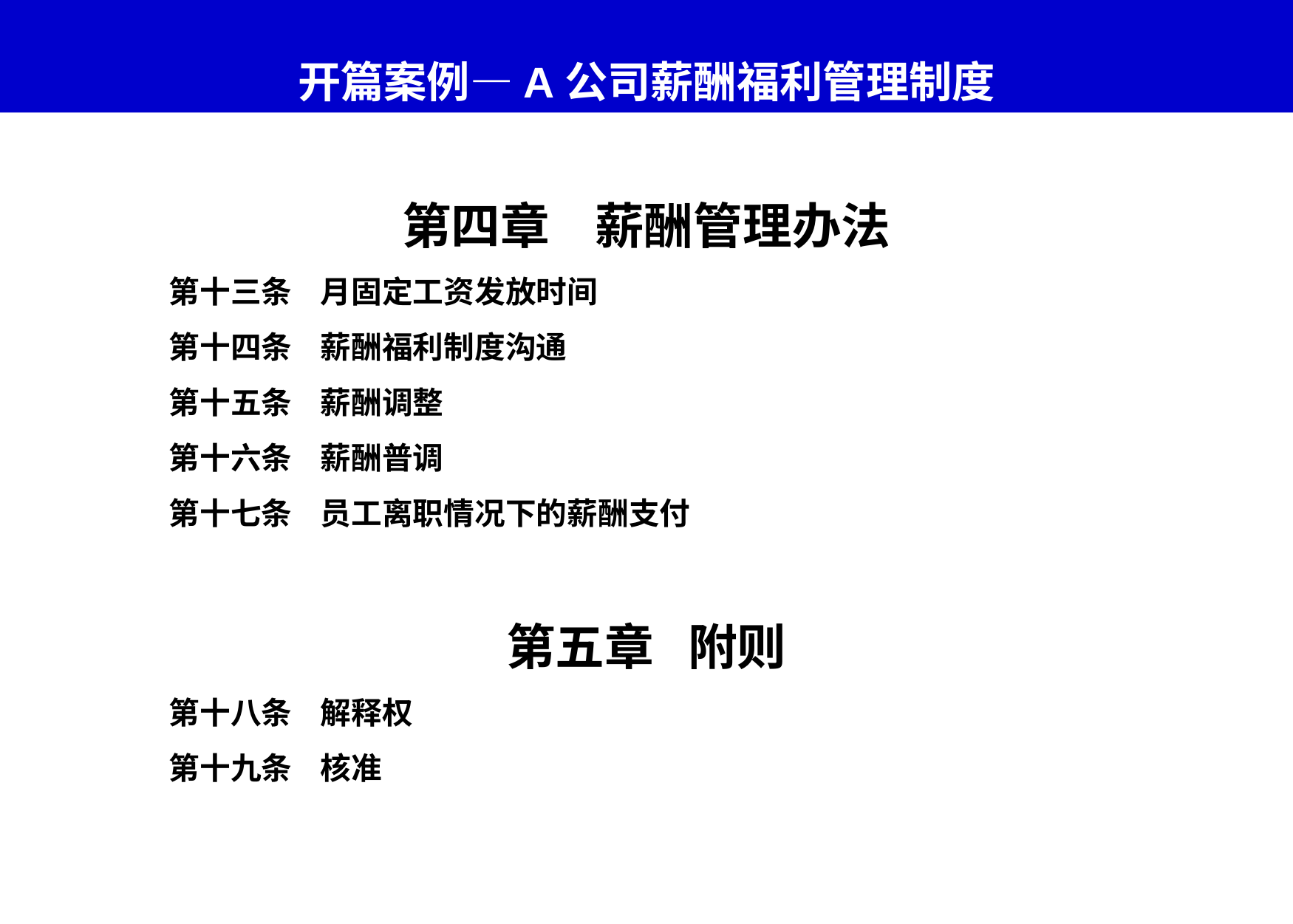

开篇案例—A公司薪酬福利管理制度
第四章    薪酬管理办法
    第十三条    月固定工资发放时间
    第十四条    薪酬福利制度沟通
    第十五条    薪酬调整
    第十六条    薪酬普调
    第十七条    员工离职情况下的薪酬支付

第五章   附则
    第十八条    解释权
    第十九条    核准